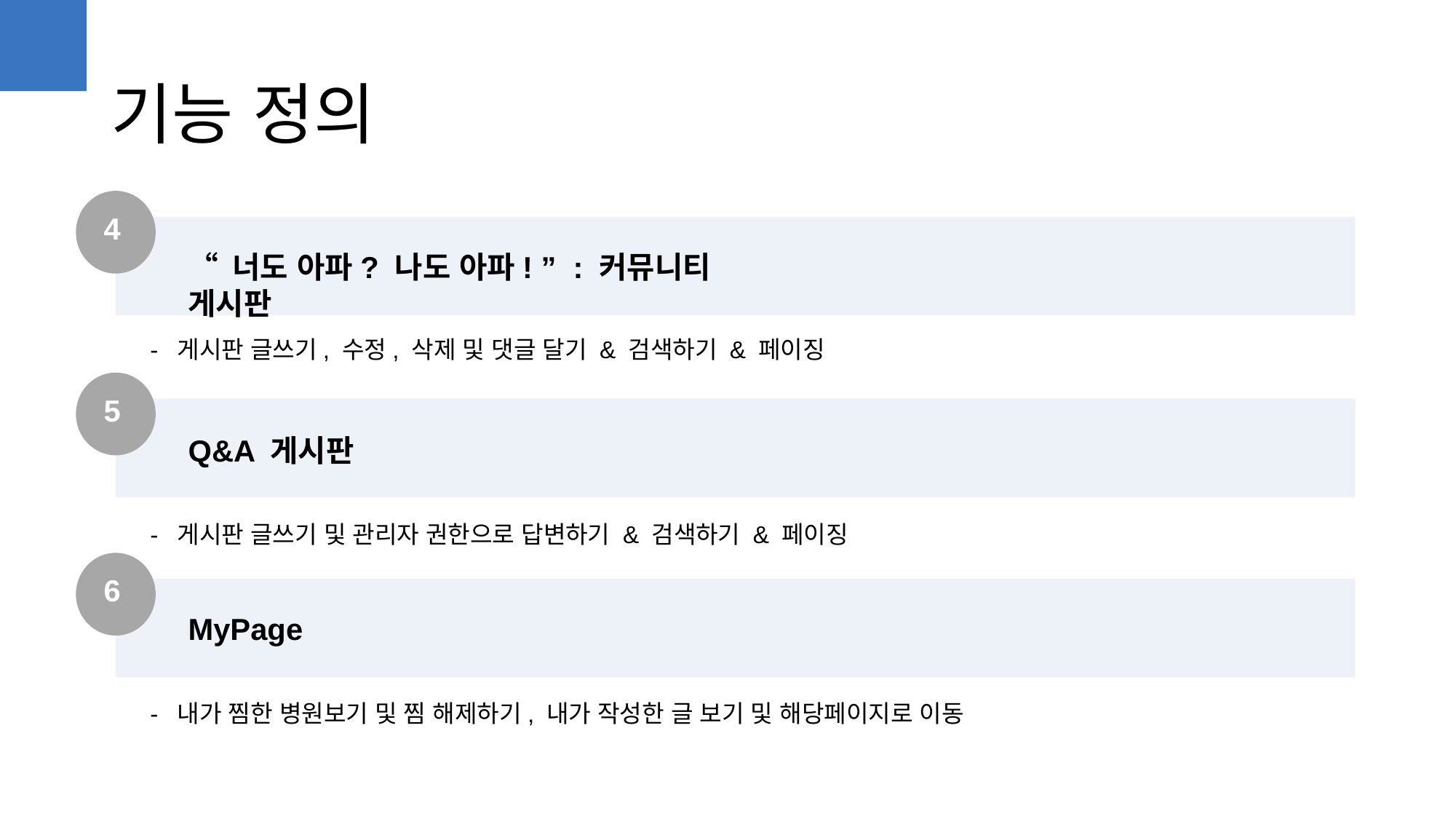

기능 정의

4

“ 너도 아파? 나도 아파! ”  : 커뮤니티 게시판
-  게시판 글쓰기, 수정, 삭제 및 댓글 달기 & 검색하기 & 페이징

5

Q&A 게시판
-  게시판 글쓰기 및 관리자 권한으로 답변하기 & 검색하기 & 페이징

6

MyPage
-  내가 찜한 병원보기 및 찜 해제하기, 내가 작성한 글 보기 및 해당페이지로 이동